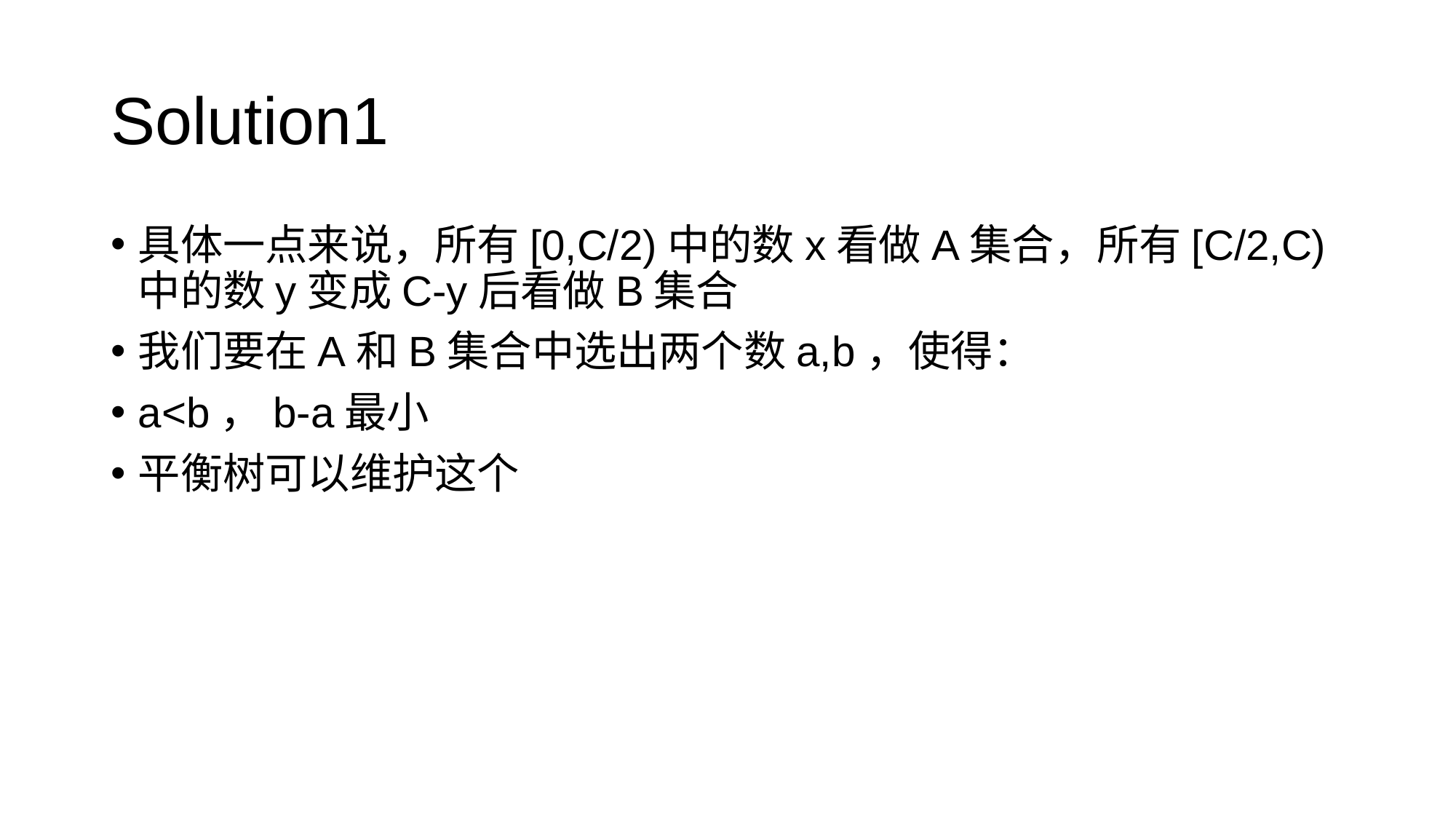

# Solution1
具体一点来说，所有[0,C/2)中的数x看做A集合，所有[C/2,C)中的数y变成C-y后看做B集合
我们要在A和B集合中选出两个数a,b，使得：
a<b，b-a最小
平衡树可以维护这个